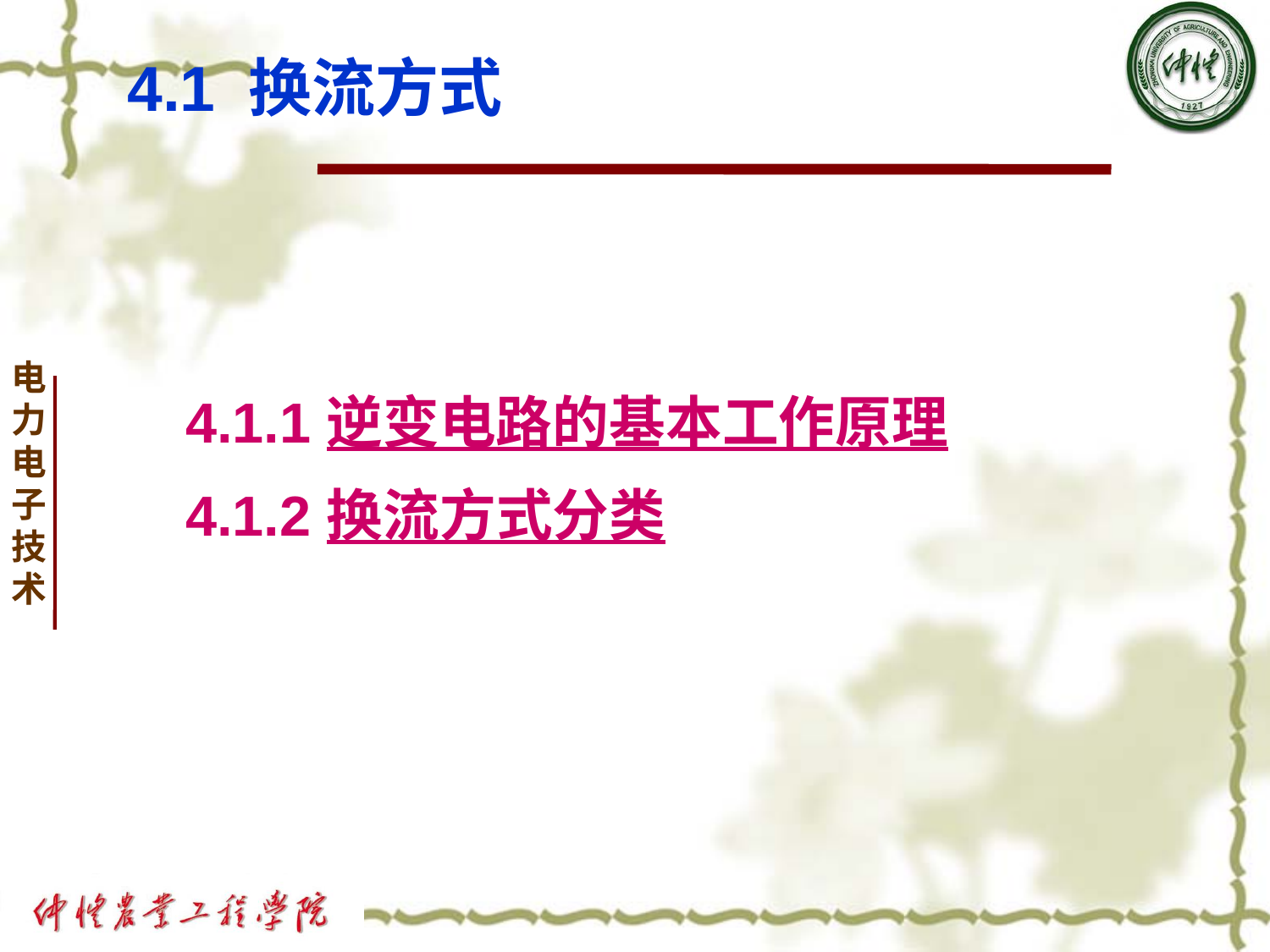

# 4.1 换流方式

       4.1.1 逆变电路的基本工作原理
       4.1.2 换流方式分类